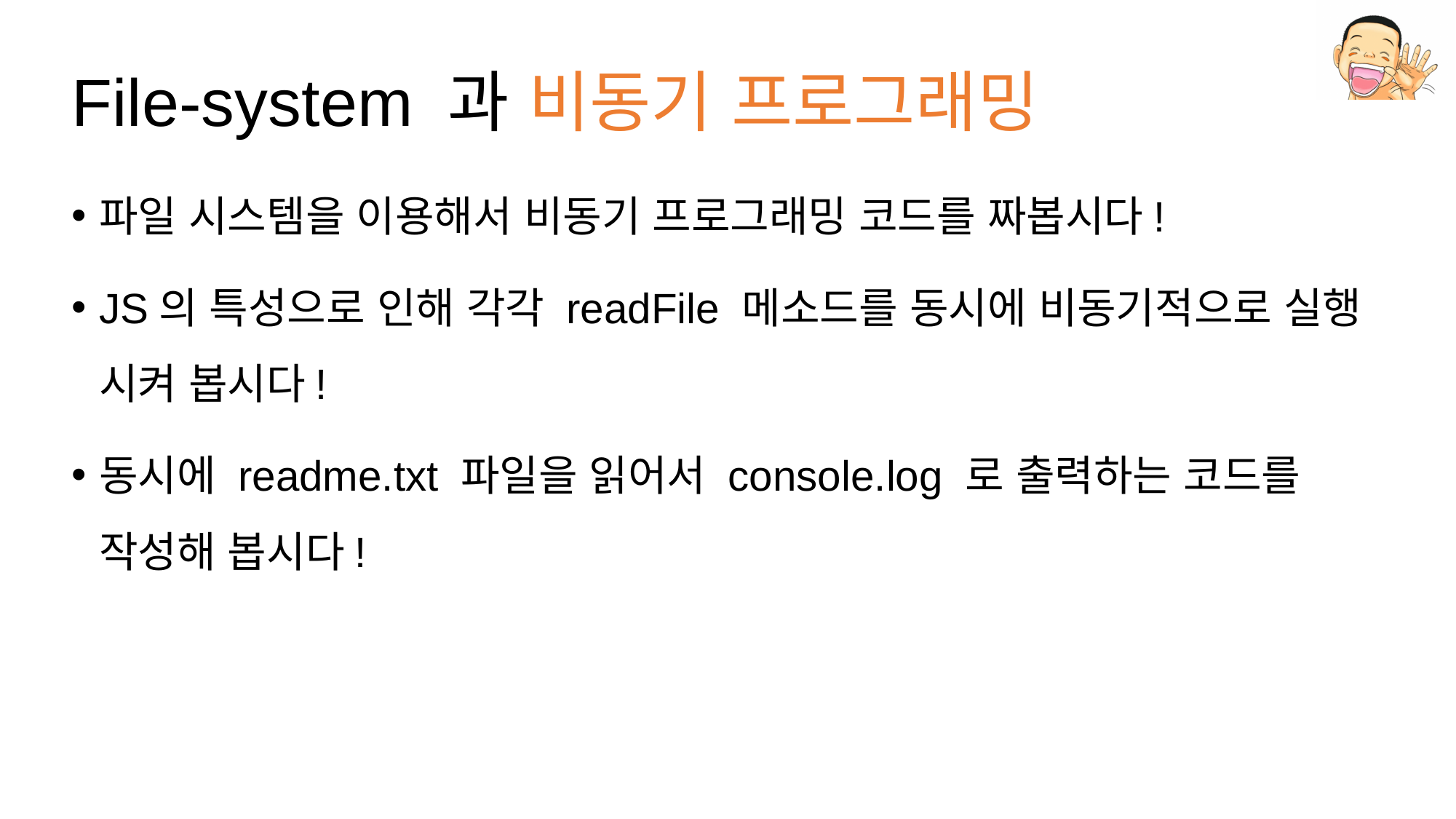

# File-system 과 비동기 프로그래밍
파일 시스템을 이용해서 비동기 프로그래밍 코드를 짜봅시다!
JS의 특성으로 인해 각각 readFile 메소드를 동시에 비동기적으로 실행 시켜 봅시다!
동시에 readme.txt 파일을 읽어서 console.log 로 출력하는 코드를 작성해 봅시다!